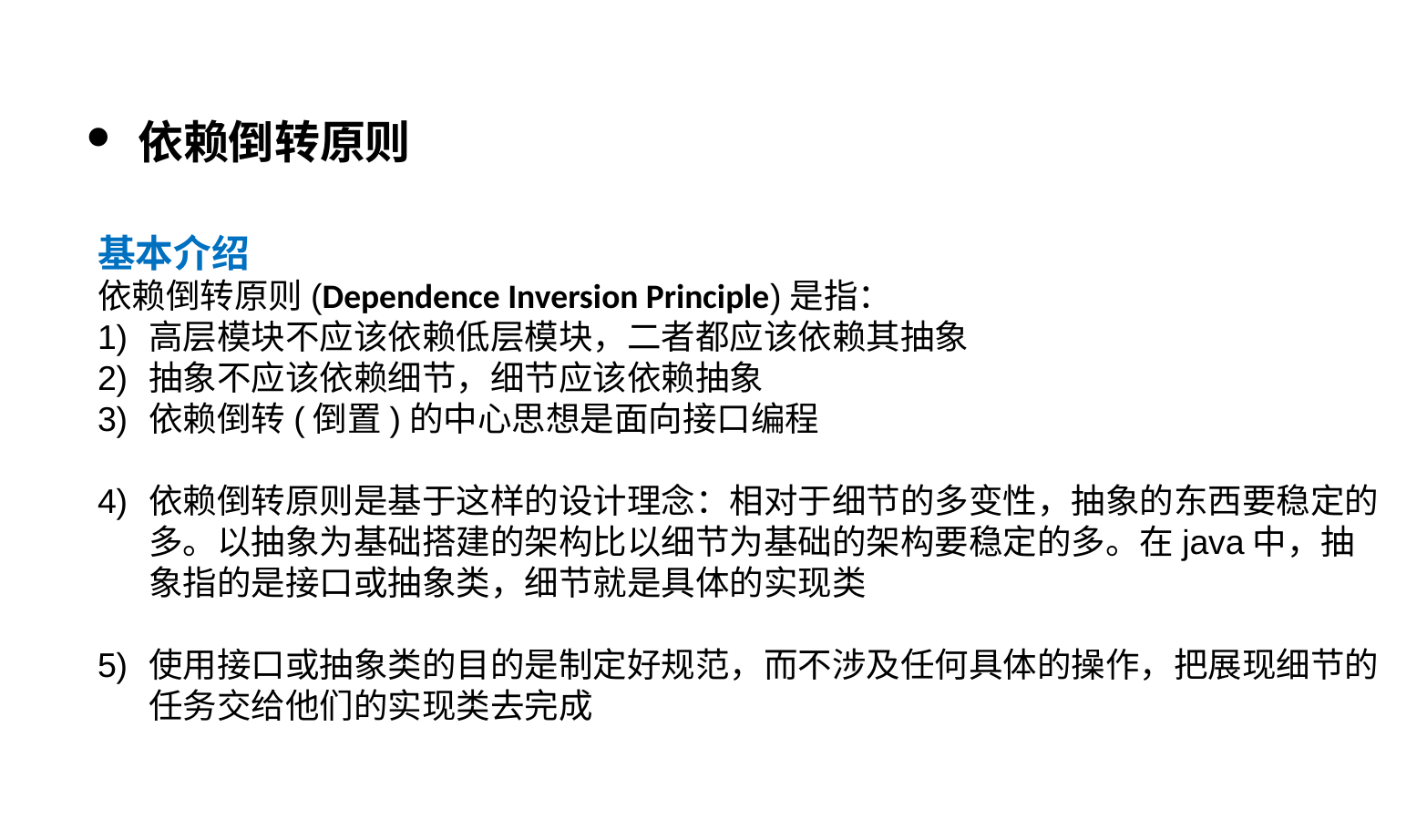

依赖倒转原则

基本介绍
依赖倒转原则(Dependence Inversion Principle)是指：
高层模块不应该依赖低层模块，二者都应该依赖其抽象
抽象不应该依赖细节，细节应该依赖抽象
依赖倒转(倒置)的中心思想是面向接口编程

依赖倒转原则是基于这样的设计理念：相对于细节的多变性，抽象的东西要稳定的多。以抽象为基础搭建的架构比以细节为基础的架构要稳定的多。在java中，抽象指的是接口或抽象类，细节就是具体的实现类

使用接口或抽象类的目的是制定好规范，而不涉及任何具体的操作，把展现细节的任务交给他们的实现类去完成